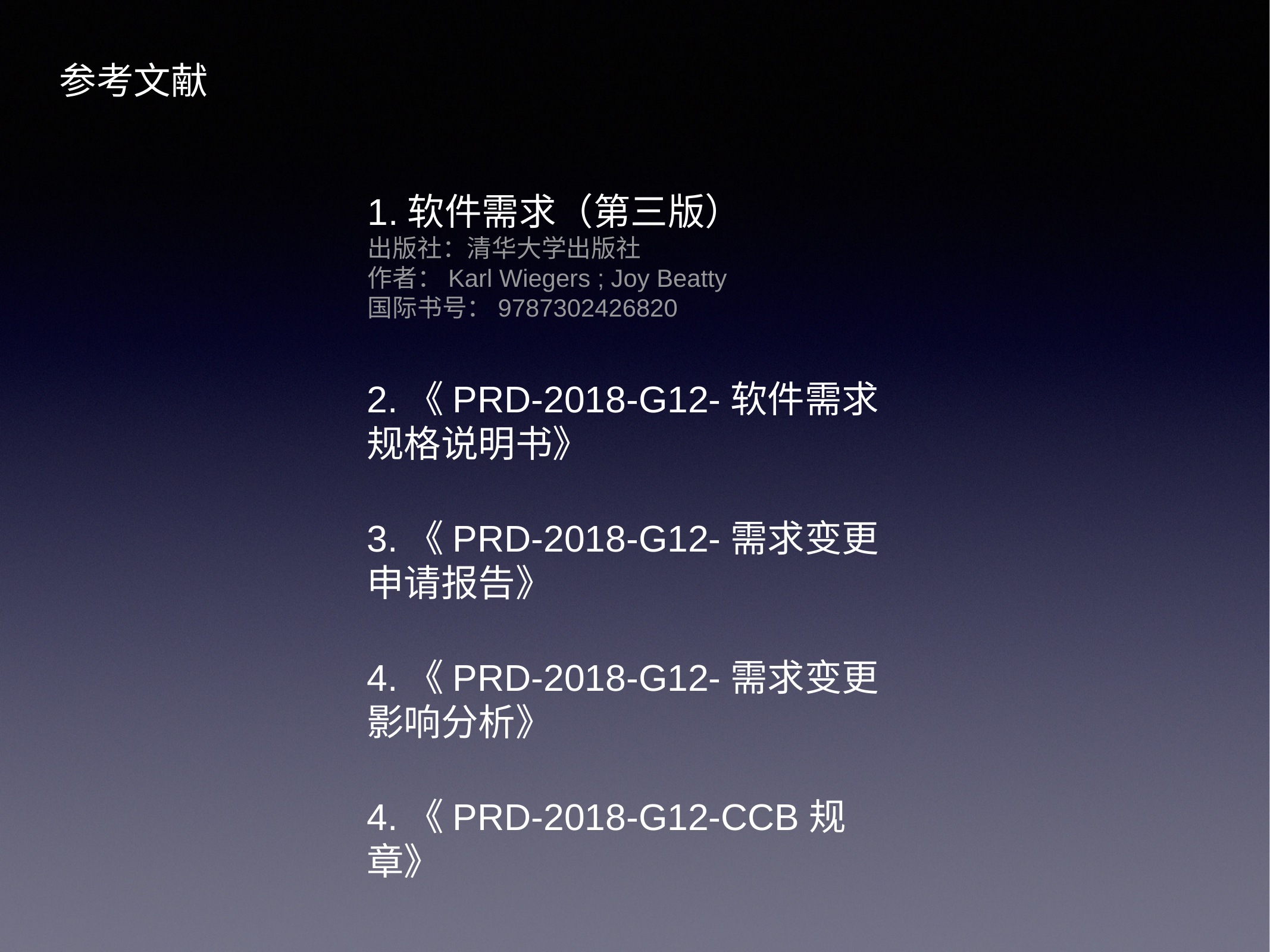

参考文献
1.软件需求（第三版）
出版社：清华大学出版社
作者：Karl Wiegers ; Joy Beatty
国际书号：9787302426820
2.《PRD-2018-G12-软件需求规格说明书》
3.《PRD-2018-G12-需求变更申请报告》
4.《PRD-2018-G12-需求变更影响分析》
4.《PRD-2018-G12-CCB规章》